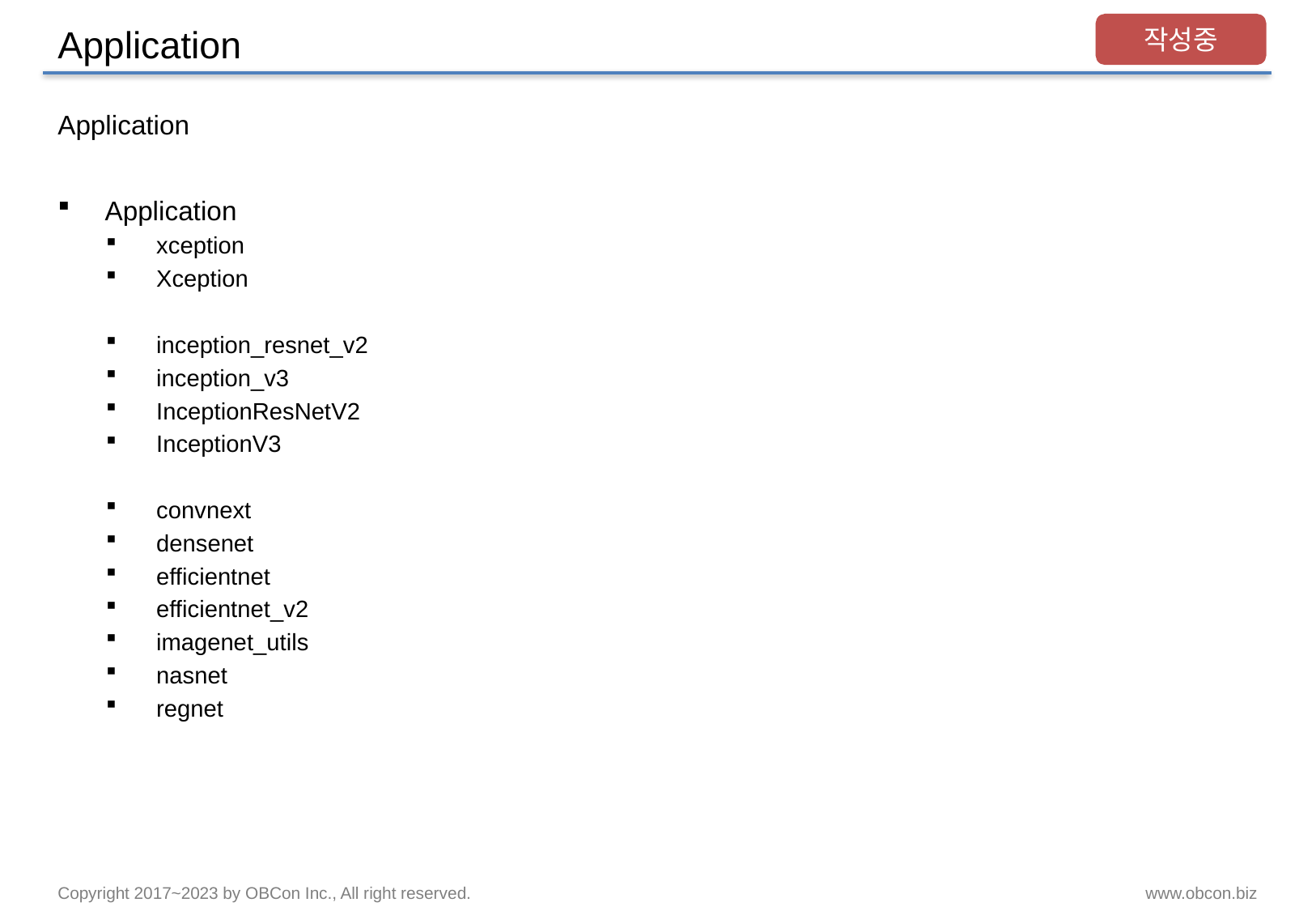

# Application
작성중
Application
Application
xception
Xception

inception_resnet_v2
inception_v3
InceptionResNetV2
InceptionV3

convnext
densenet
efficientnet
efficientnet_v2
imagenet_utils
nasnet
regnet